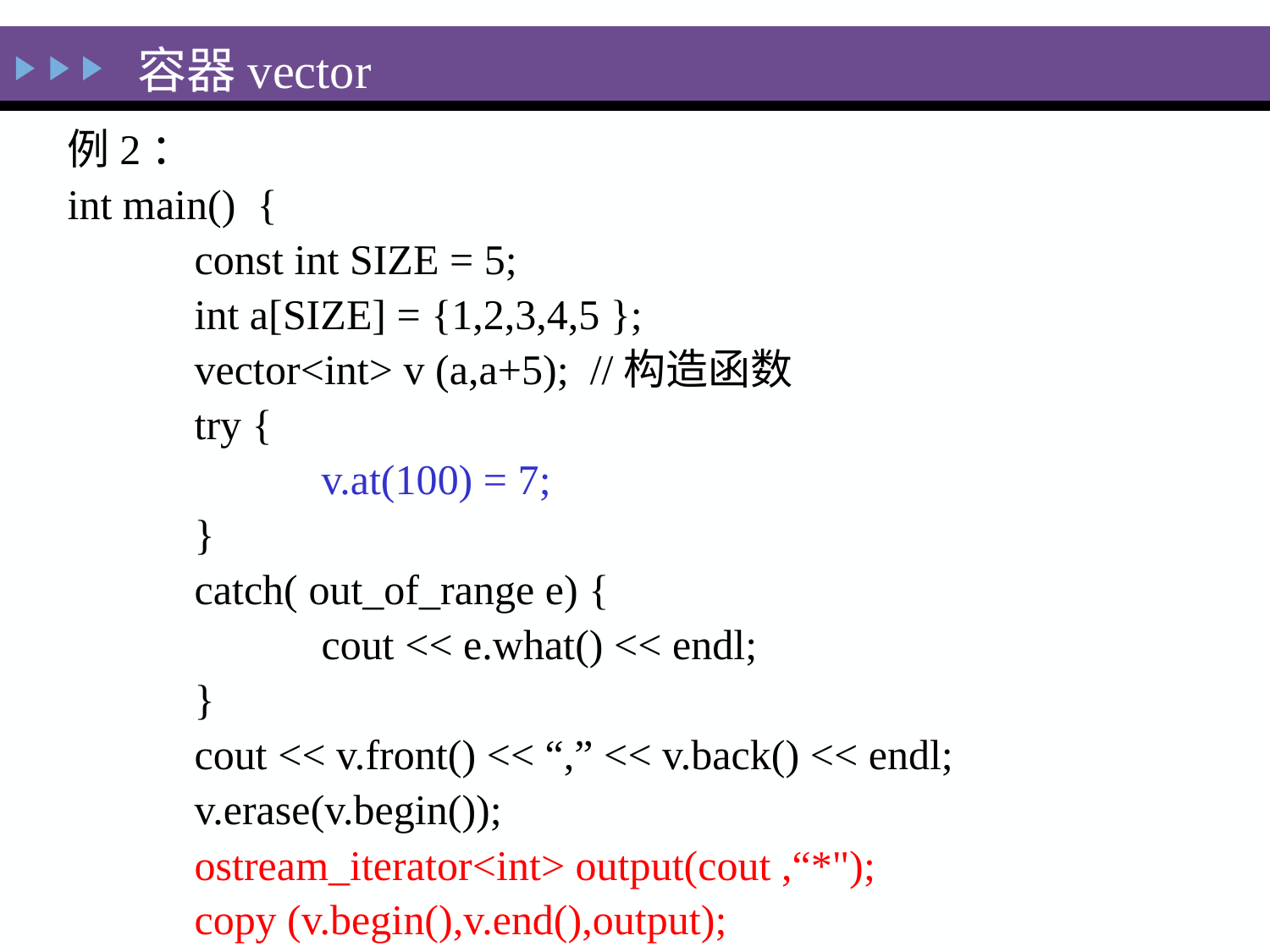

容器vector
例2：
int main()  {
	const int SIZE = 5;
	int a[SIZE] = {1,2,3,4,5 };
	vector<int> v (a,a+5);  //构造函数
	try {
		v.at(100) = 7;
	}
	catch( out_of_range e) {
		cout << e.what() << endl;
	}
	cout << v.front() << “,” << v.back() << endl;
	v.erase(v.begin());
	ostream_iterator<int> output(cout ,“*");
	copy (v.begin(),v.end(),output);